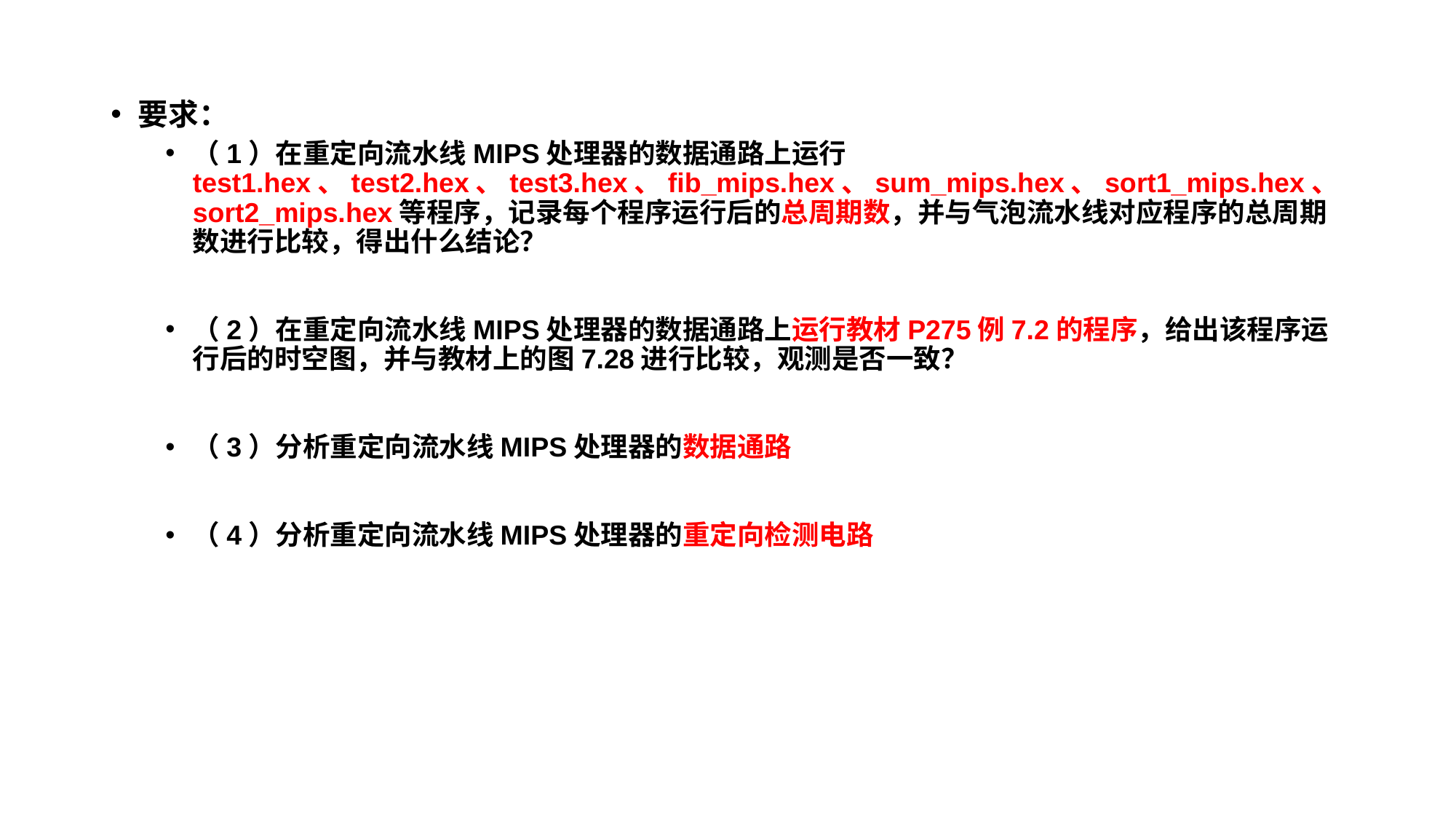

要求：
（1）在重定向流水线MIPS处理器的数据通路上运行test1.hex、test2.hex、test3.hex、fib_mips.hex、sum_mips.hex、sort1_mips.hex、sort2_mips.hex等程序，记录每个程序运行后的总周期数，并与气泡流水线对应程序的总周期数进行比较，得出什么结论？

（2）在重定向流水线MIPS处理器的数据通路上运行教材P275例7.2的程序，给出该程序运行后的时空图，并与教材上的图7.28进行比较，观测是否一致？

（3）分析重定向流水线MIPS处理器的数据通路

（4）分析重定向流水线MIPS处理器的重定向检测电路